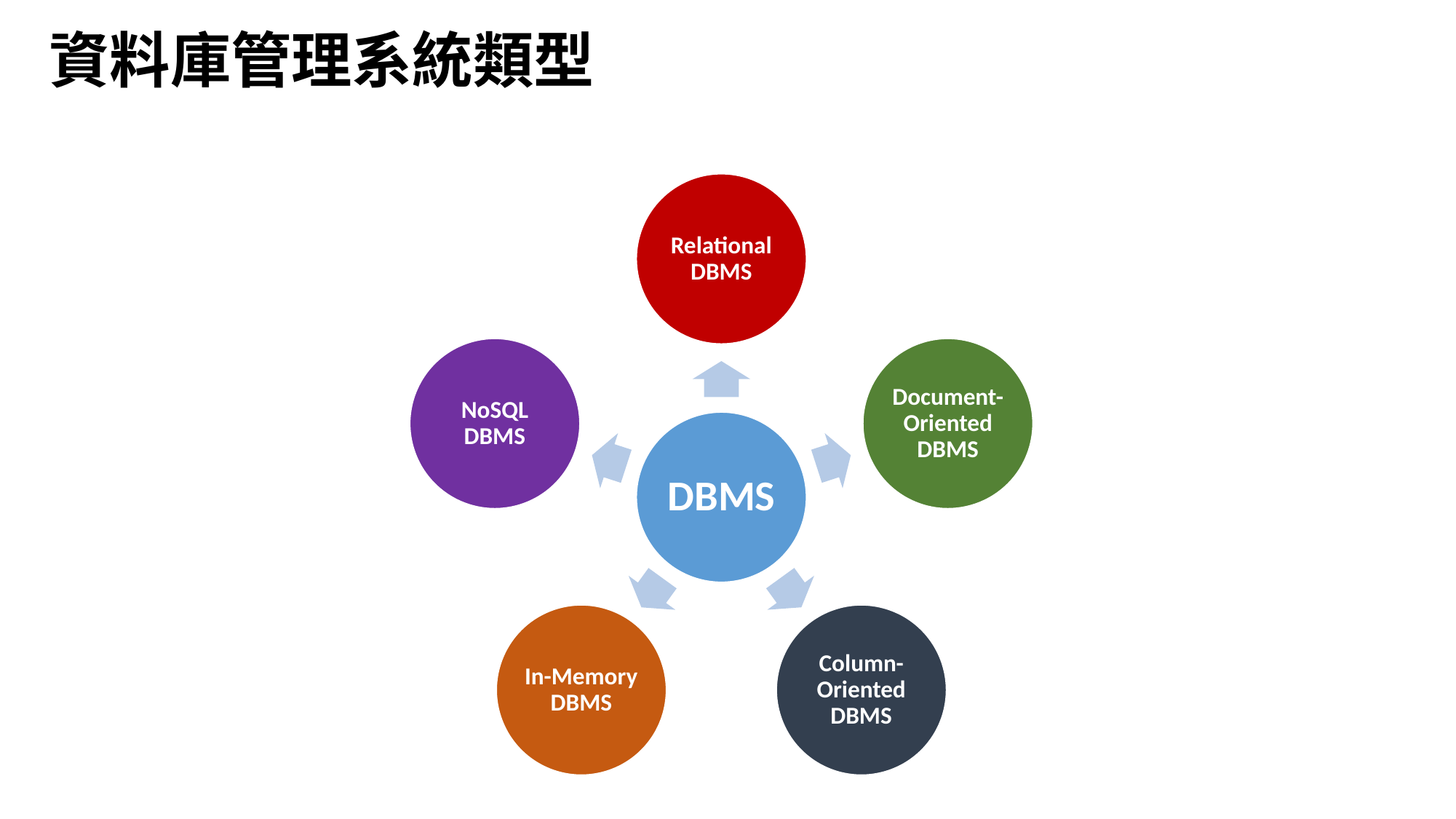

# 資料庫管理系統類型
DBMS

Relational DBMS

Document-Oriented DBMS

Column-Oriented DBMS

In-Memory DBMS

NoSQL DBMS